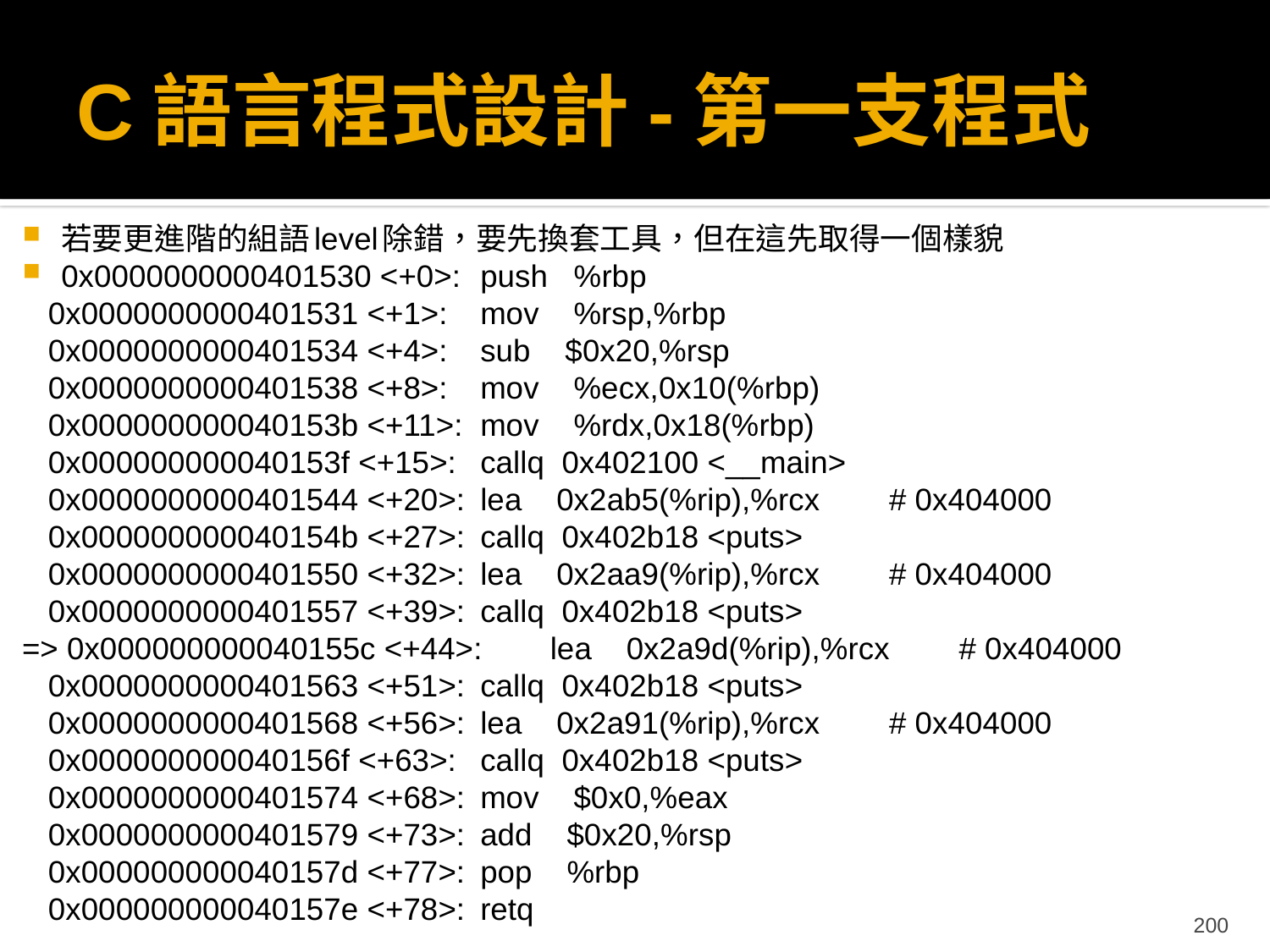

# C語言程式設計-第一支程式
若要更進階的組語level除錯，要先換套工具，但在這先取得一個樣貌
0x0000000000401530 <+0>:	push   %rbp
   0x0000000000401531 <+1>:	mov    %rsp,%rbp
   0x0000000000401534 <+4>:	sub    $0x20,%rsp
   0x0000000000401538 <+8>:	mov    %ecx,0x10(%rbp)
   0x000000000040153b <+11>:	mov    %rdx,0x18(%rbp)
   0x000000000040153f <+15>:	callq  0x402100 <__main>
   0x0000000000401544 <+20>:	lea    0x2ab5(%rip),%rcx        # 0x404000
   0x000000000040154b <+27>:	callq  0x402b18 <puts>
   0x0000000000401550 <+32>:	lea    0x2aa9(%rip),%rcx        # 0x404000
   0x0000000000401557 <+39>:	callq  0x402b18 <puts>
=> 0x000000000040155c <+44>:	lea    0x2a9d(%rip),%rcx        # 0x404000
   0x0000000000401563 <+51>:	callq  0x402b18 <puts>
   0x0000000000401568 <+56>:	lea    0x2a91(%rip),%rcx        # 0x404000
   0x000000000040156f <+63>:	callq  0x402b18 <puts>
   0x0000000000401574 <+68>:	mov    $0x0,%eax
   0x0000000000401579 <+73>:	add    $0x20,%rsp
   0x000000000040157d <+77>:	pop    %rbp
   0x000000000040157e <+78>:	retq
200